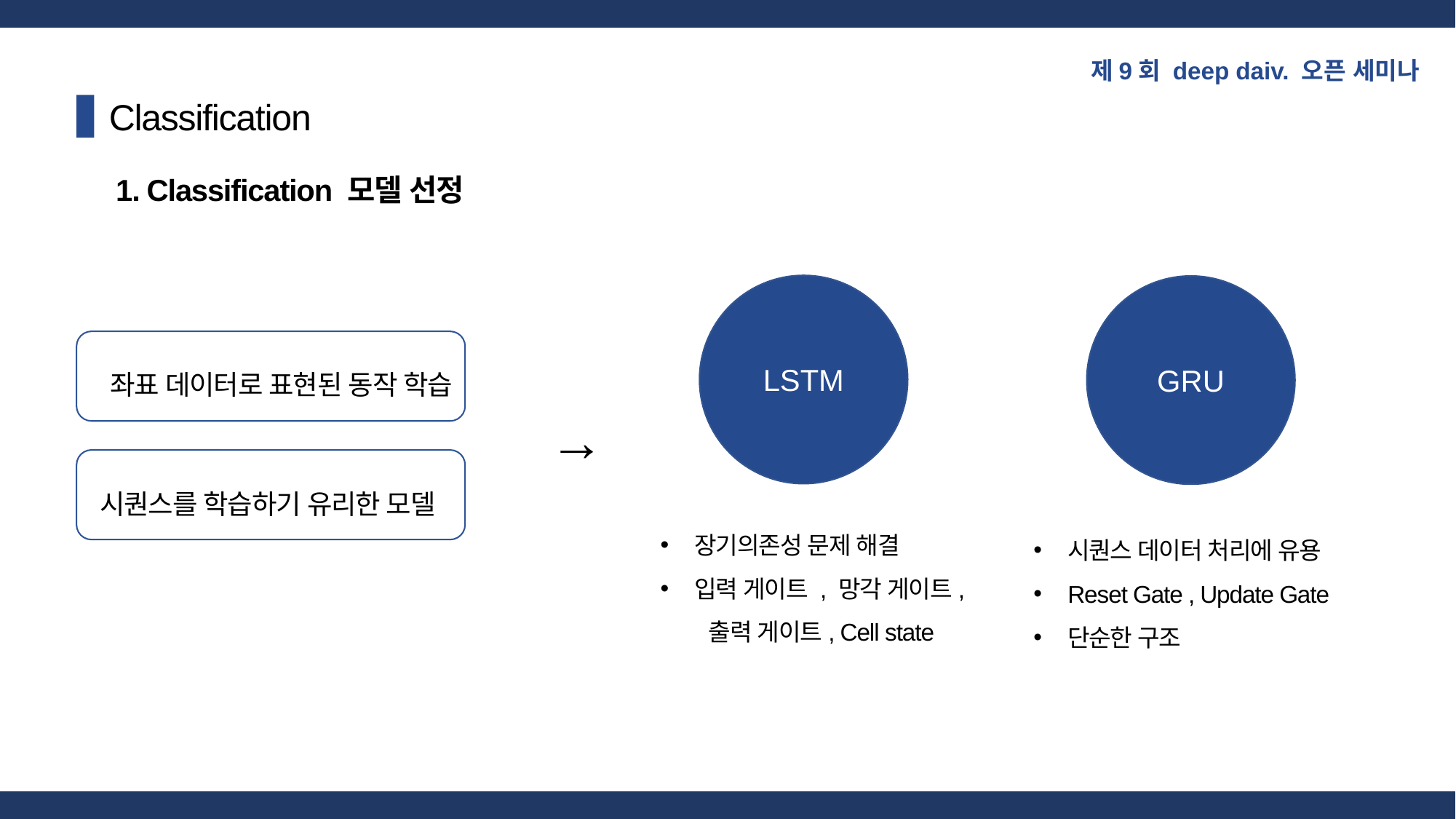

제9회 deep daiv. 오픈 세미나
Classification

1. Classification 모델 선정
LSTM
GRU

좌표 데이터로 표현된 동작 학습
→

시퀀스를 학습하기 유리한 모델
장기의존성 문제 해결
입력 게이트 , 망각 게이트,
       출력 게이트, Cell state
시퀀스 데이터 처리에 유용
Reset Gate , Update Gate
단순한 구조